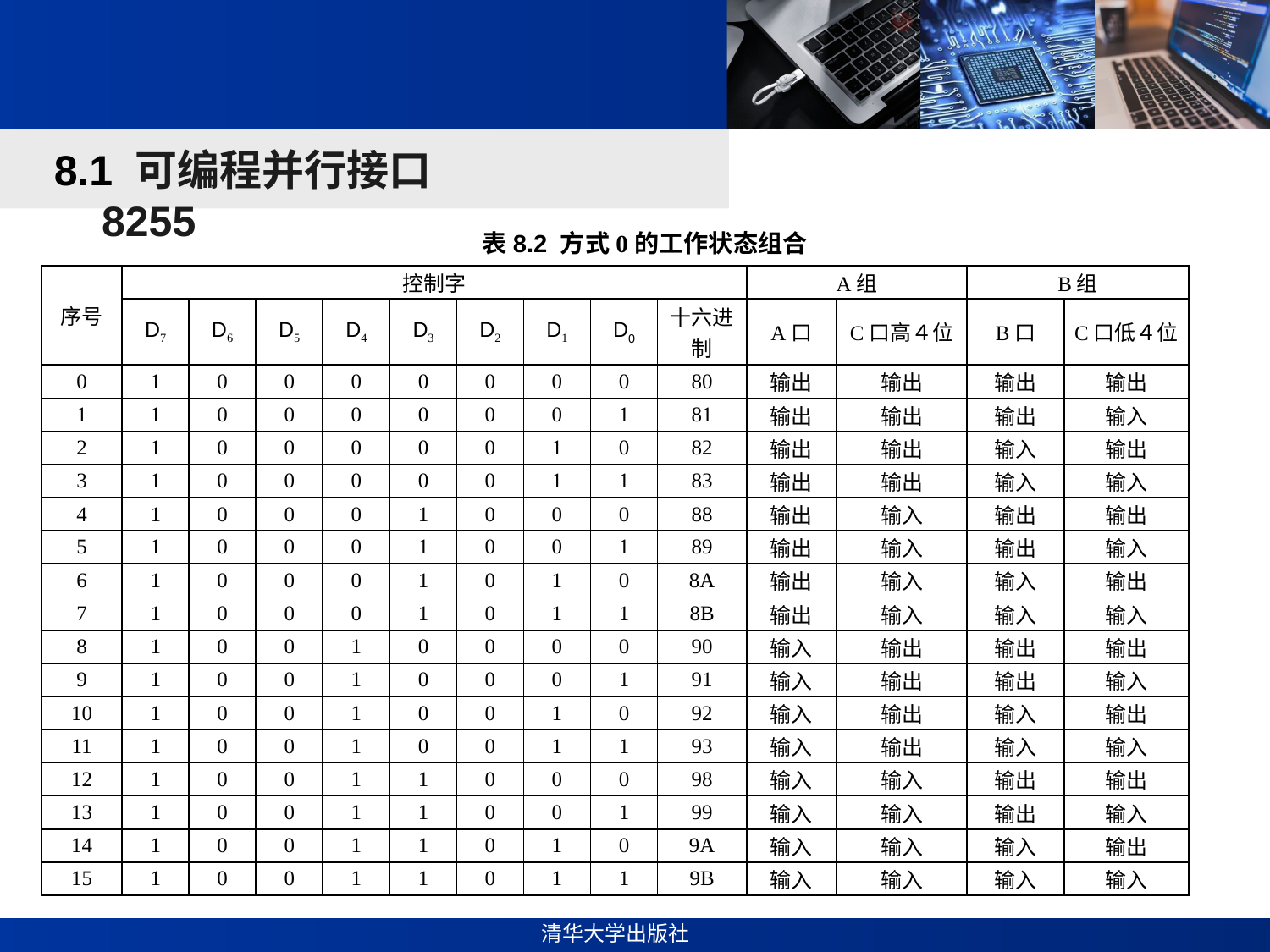

#
8.1 可编程并行接口8255
表8.2 方式0的工作状态组合
| 序号 | 控制字 |  |  |  |  |  |  |  |  | A组 |  | B组 |  |
| --- | --- | --- | --- | --- | --- | --- | --- | --- | --- | --- | --- | --- | --- |
|  | D7 | D6 | D5 | D4 | D3 | D2 | D1 | D0 | 十六进制 | A口 | C口高４位 | B口 | C口低４位 |
| 0 | 1 | 0 | 0 | 0 | 0 | 0 | 0 | 0 | 80 | 输出 | 输出 | 输出 | 输出 |
| 1 | 1 | 0 | 0 | 0 | 0 | 0 | 0 | 1 | 81 | 输出 | 输出 | 输出 | 输入 |
| 2 | 1 | 0 | 0 | 0 | 0 | 0 | 1 | 0 | 82 | 输出 | 输出 | 输入 | 输出 |
| 3 | 1 | 0 | 0 | 0 | 0 | 0 | 1 | 1 | 83 | 输出 | 输出 | 输入 | 输入 |
| 4 | 1 | 0 | 0 | 0 | 1 | 0 | 0 | 0 | 88 | 输出 | 输入 | 输出 | 输出 |
| 5 | 1 | 0 | 0 | 0 | 1 | 0 | 0 | 1 | 89 | 输出 | 输入 | 输出 | 输入 |
| 6 | 1 | 0 | 0 | 0 | 1 | 0 | 1 | 0 | 8A | 输出 | 输入 | 输入 | 输出 |
| 7 | 1 | 0 | 0 | 0 | 1 | 0 | 1 | 1 | 8B | 输出 | 输入 | 输入 | 输入 |
| 8 | 1 | 0 | 0 | 1 | 0 | 0 | 0 | 0 | 90 | 输入 | 输出 | 输出 | 输出 |
| 9 | 1 | 0 | 0 | 1 | 0 | 0 | 0 | 1 | 91 | 输入 | 输出 | 输出 | 输入 |
| 10 | 1 | 0 | 0 | 1 | 0 | 0 | 1 | 0 | 92 | 输入 | 输出 | 输入 | 输出 |
| 11 | 1 | 0 | 0 | 1 | 0 | 0 | 1 | 1 | 93 | 输入 | 输出 | 输入 | 输入 |
| 12 | 1 | 0 | 0 | 1 | 1 | 0 | 0 | 0 | 98 | 输入 | 输入 | 输出 | 输出 |
| 13 | 1 | 0 | 0 | 1 | 1 | 0 | 0 | 1 | 99 | 输入 | 输入 | 输出 | 输入 |
| 14 | 1 | 0 | 0 | 1 | 1 | 0 | 1 | 0 | 9A | 输入 | 输入 | 输入 | 输出 |
| 15 | 1 | 0 | 0 | 1 | 1 | 0 | 1 | 1 | 9B | 输入 | 输入 | 输入 | 输入 |